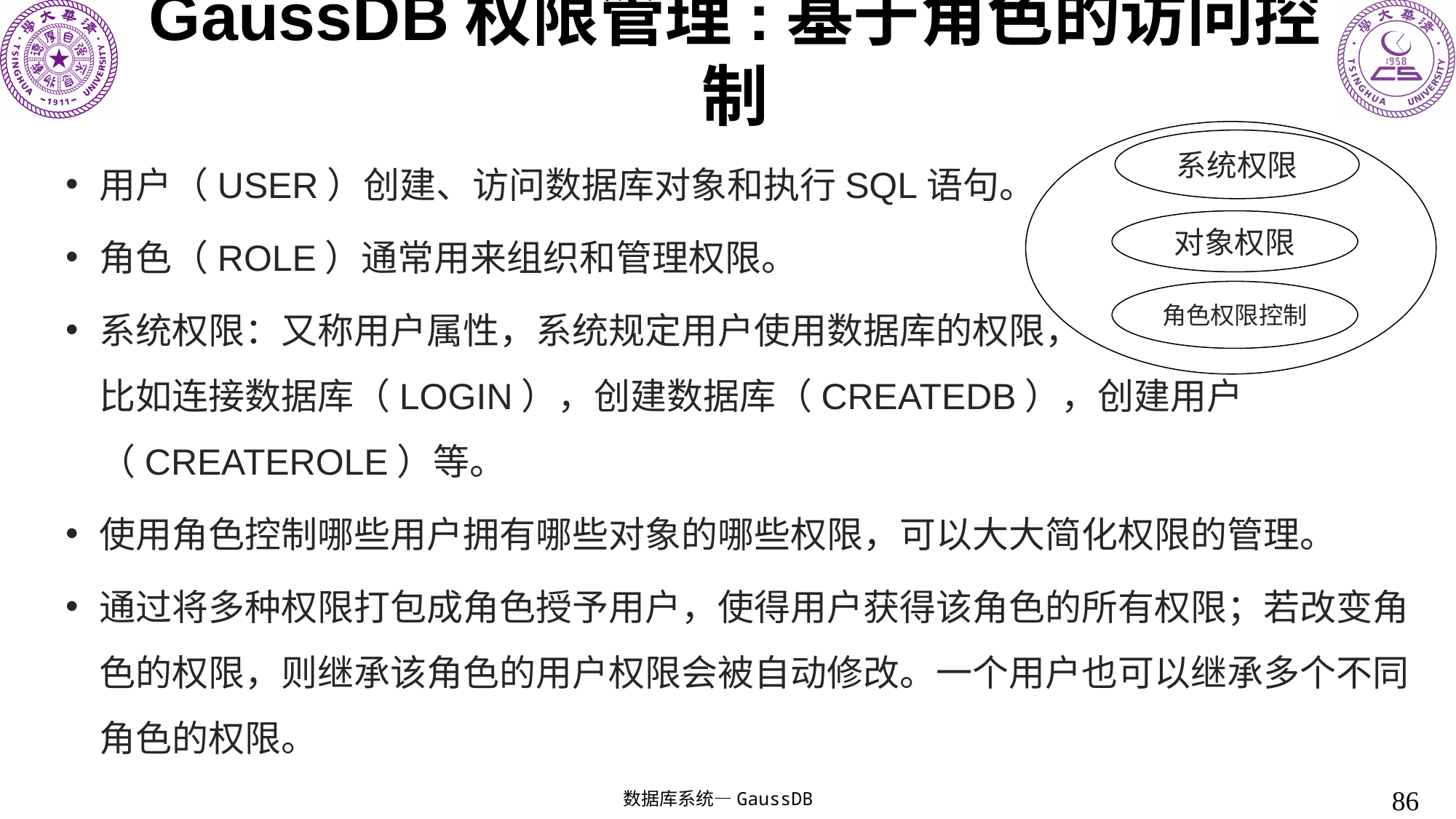

# GaussDB权限管理:基于角色的访问控制

系统权限
用户（USER）创建、访问数据库对象和执行SQL语句。
角色（ROLE）通常用来组织和管理权限。
系统权限：又称用户属性，系统规定用户使用数据库的权限，
比如连接数据库（LOGIN），创建数据库（CREATEDB），创建用户（CREATEROLE）等。
使用角色控制哪些用户拥有哪些对象的哪些权限，可以大大简化权限的管理。
通过将多种权限打包成角色授予用户，使得用户获得该角色的所有权限；若改变角色的权限，则继承该角色的用户权限会被自动修改。一个用户也可以继承多个不同角色的权限。

对象权限
角色权限控制
86
数据库系统—GaussDB